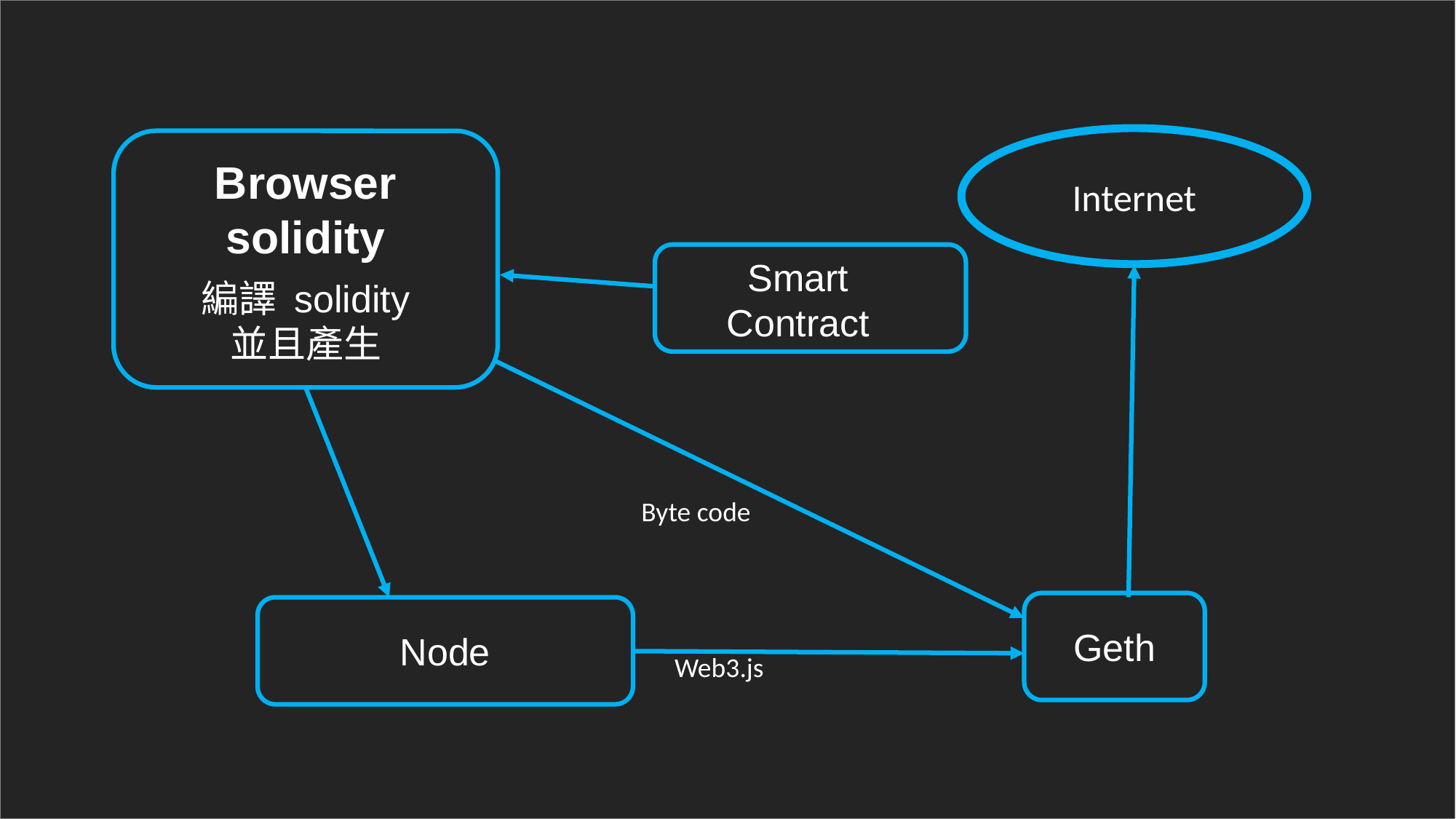

Internet

Browser
solidity
編譯 solidity
並且產生

Smart Contract

Byte code

Geth

Node
Web3.js